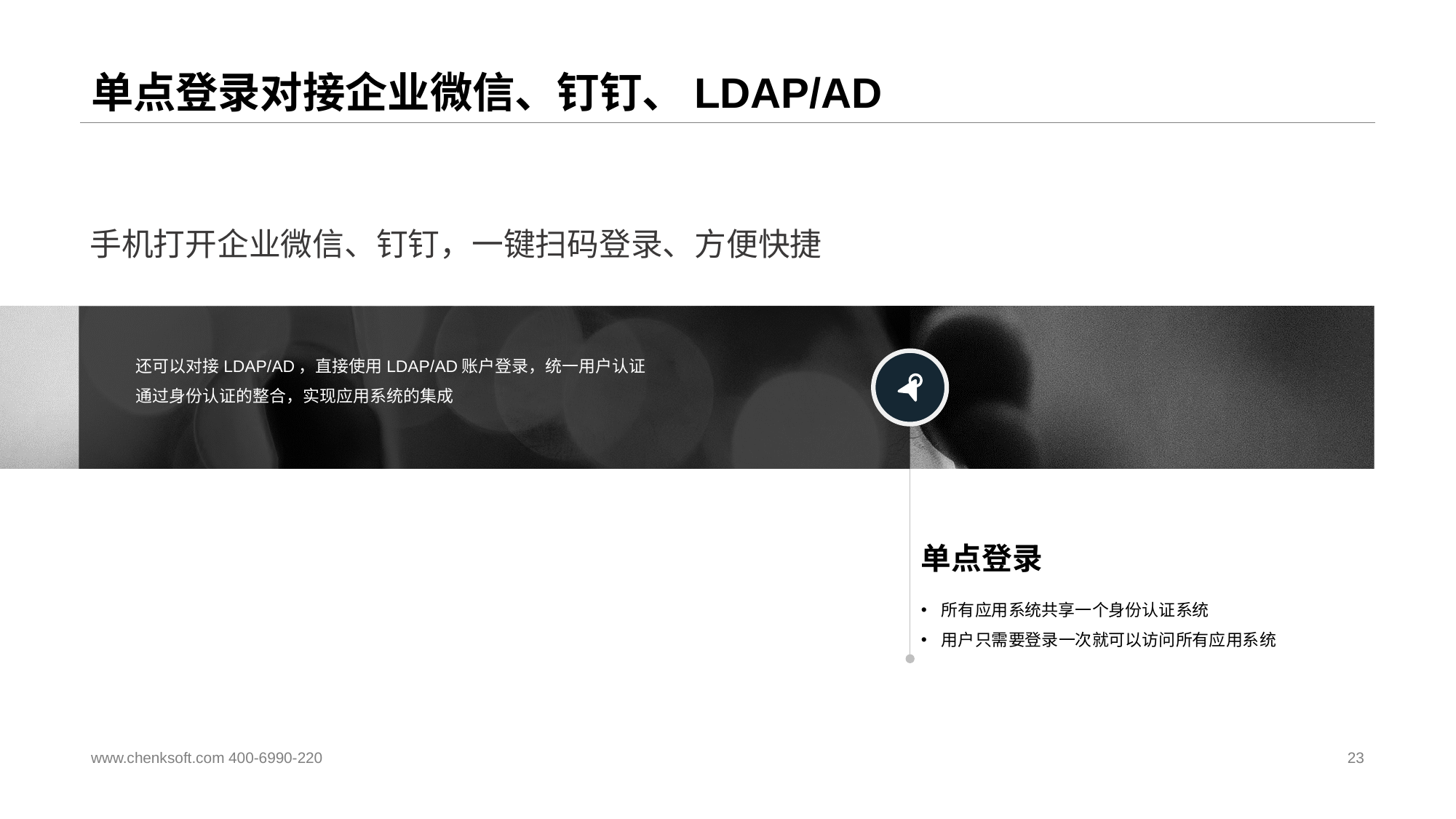

# 单点登录对接企业微信、钉钉、LDAP/AD
手机打开企业微信、钉钉，一键扫码登录、方便快捷

还可以对接LDAP/AD，直接使用LDAP/AD账户登录，统一用户认证
通过身份认证的整合，实现应用系统的集成

单点登录
所有应用系统共享一个身份认证系统
用户只需要登录一次就可以访问所有应用系统
www.chenksoft.com 400-6990-220
23